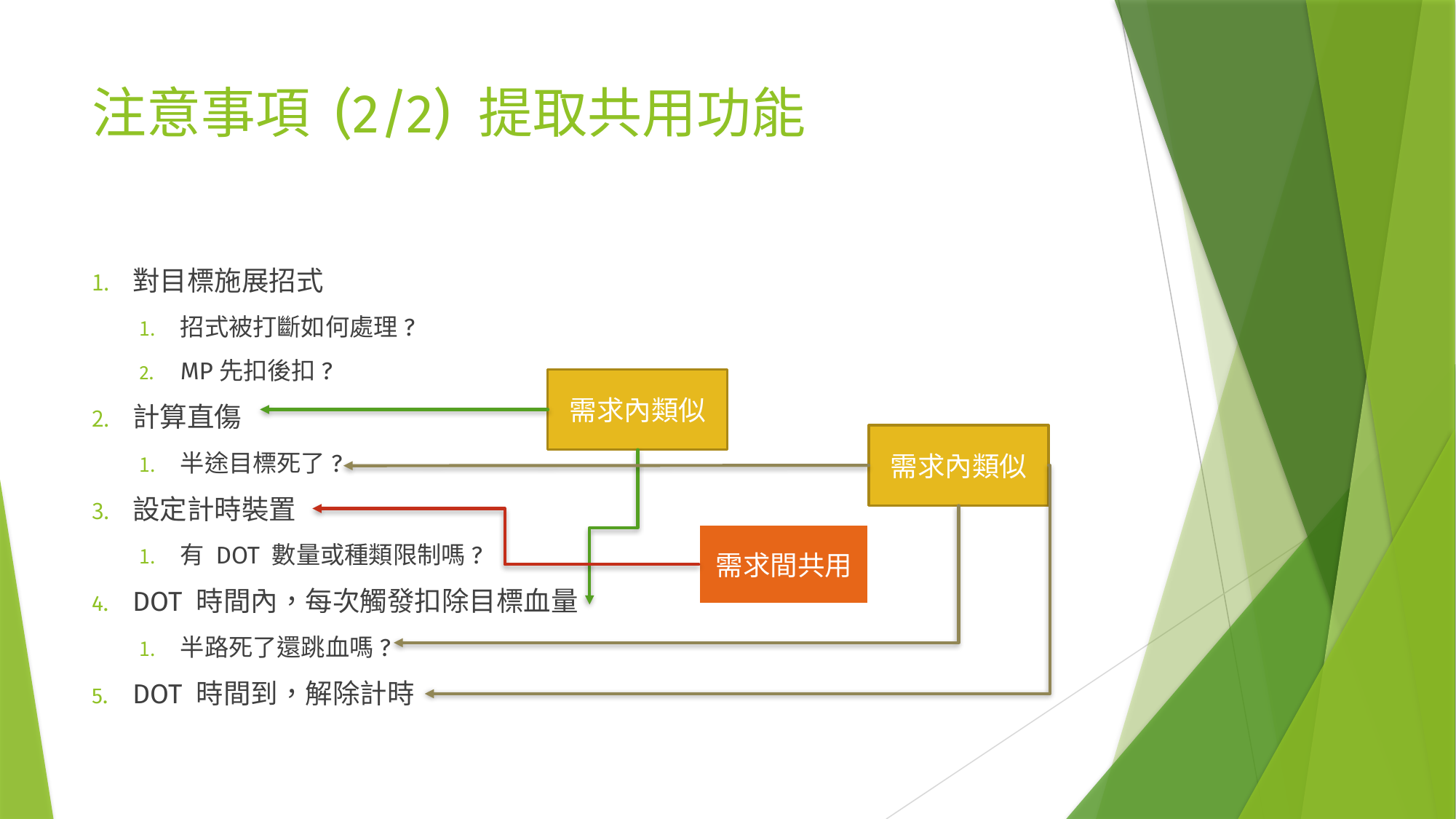

# 注意事項 (2/2) 提取共用功能
對目標施展招式
招式被打斷如何處理?
MP先扣後扣?
計算直傷
半途目標死了?
設定計時裝置
有 DOT 數量或種類限制嗎?
DOT 時間內，每次觸發扣除目標血量
半路死了還跳血嗎?
DOT 時間到，解除計時

需求內類似
需求內類似
需求間共用